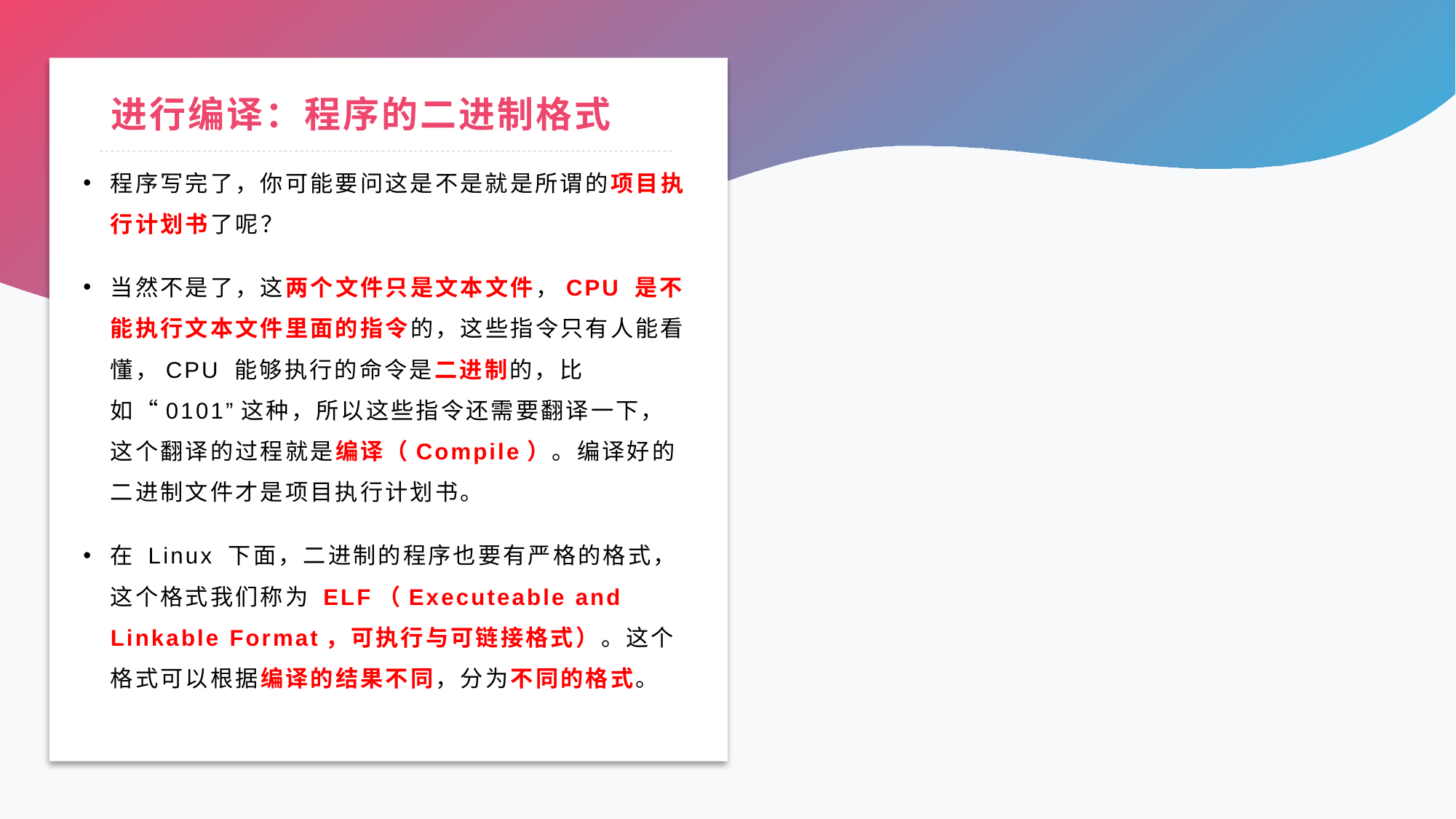

# 进行编译：程序的二进制格式
程序写完了，你可能要问这是不是就是所谓的项目执行计划书了呢？
当然不是了，这两个文件只是文本文件，CPU 是不能执行文本文件里面的指令的，这些指令只有人能看懂，CPU 能够执行的命令是二进制的，比如“0101”这种，所以这些指令还需要翻译一下，这个翻译的过程就是编译（Compile）。编译好的二进制文件才是项目执行计划书。
在 Linux 下面，二进制的程序也要有严格的格式，这个格式我们称为 ELF（Executeable and Linkable Format，可执行与可链接格式）。这个格式可以根据编译的结果不同，分为不同的格式。